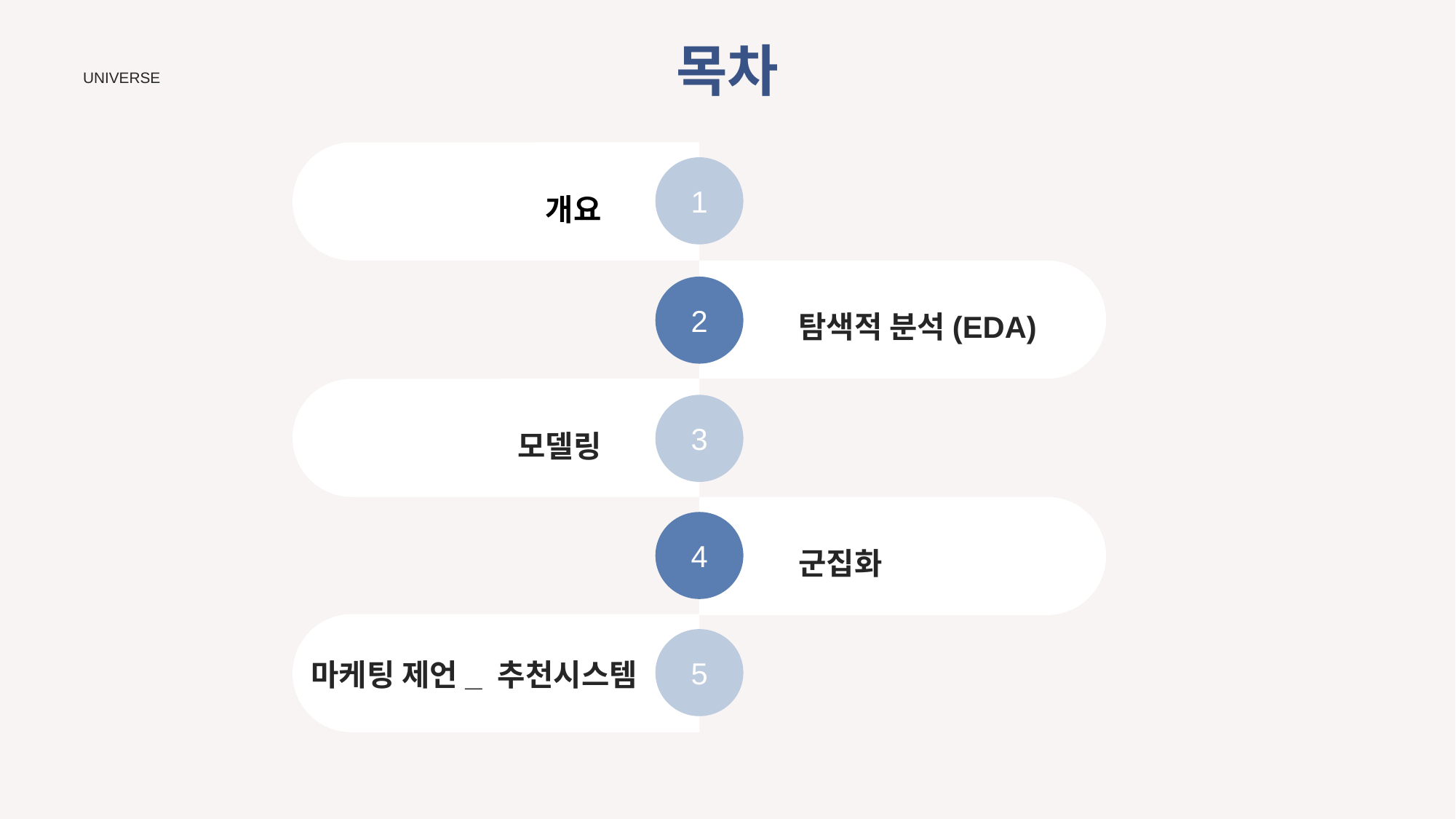

# 목차
UNIVERSE

1
개요

2
탐색적 분석(EDA)

3
모델링

4
군집화
5
마케팅 제언_ 추천시스템